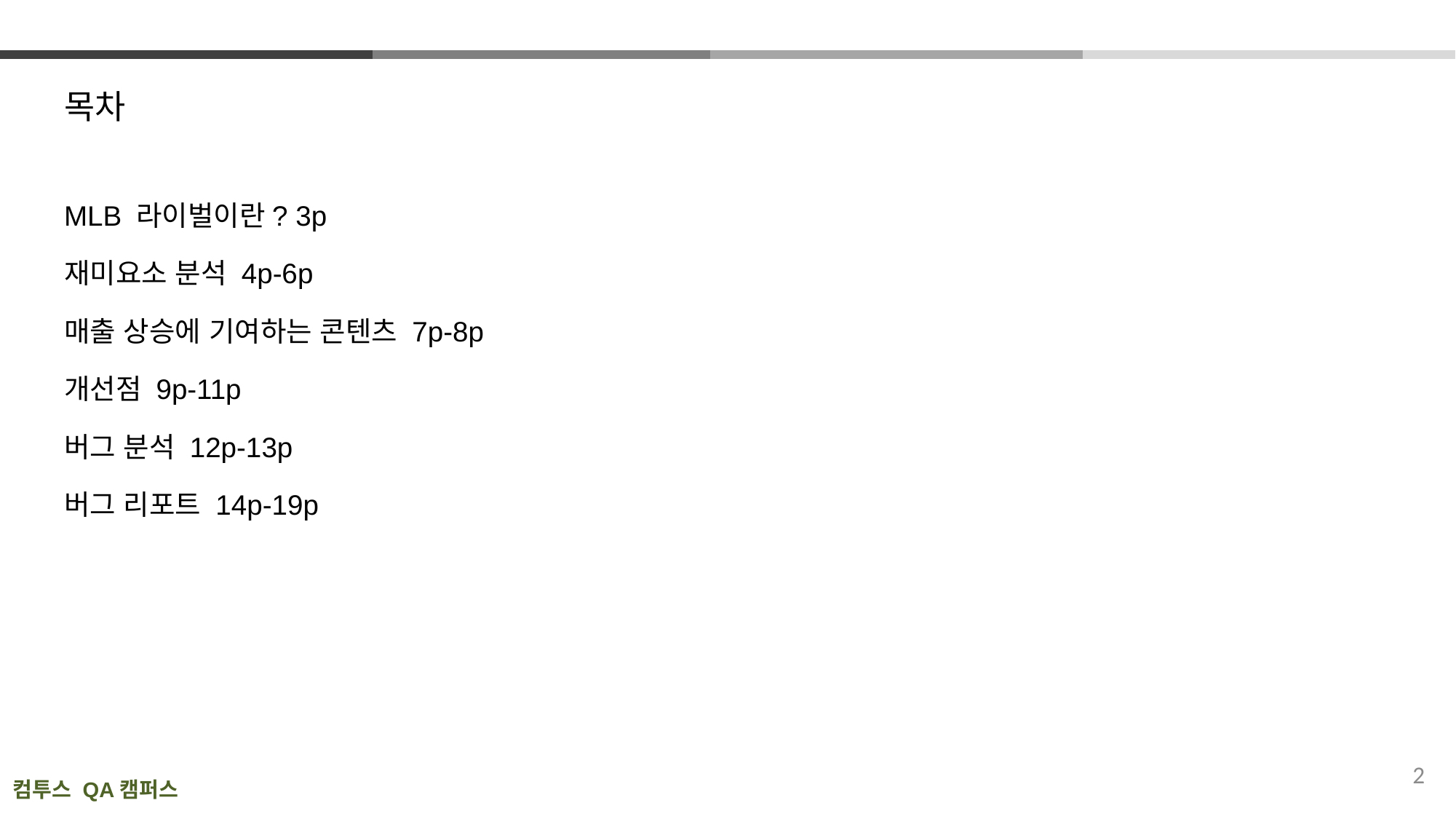

# 목차
MLB 라이벌이란? 3p
재미요소 분석 4p-6p
매출 상승에 기여하는 콘텐츠 7p-8p
개선점 9p-11p
버그 분석 12p-13p
버그 리포트 14p-19p
2